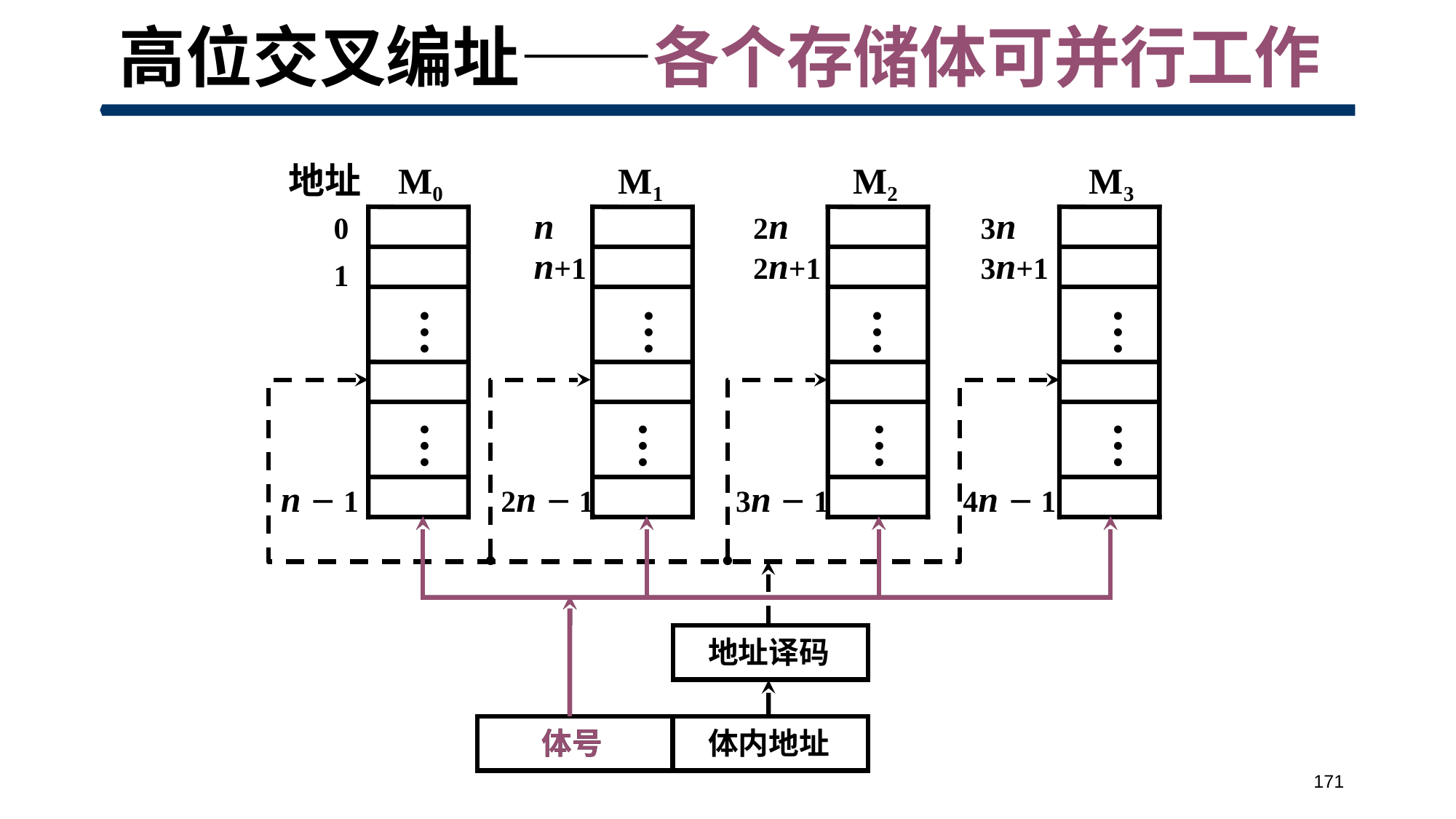

# 高位交叉编址——各个存储体可并行工作
地址
M0
M1
M2
M3
n
2n
3n
0

…

…

…

…

…

…

…

…

n+1
2n+1
3n+1
1

n－1
2n－1
3n－1
4n－1

地址译码

体号
体内地址

体号
171